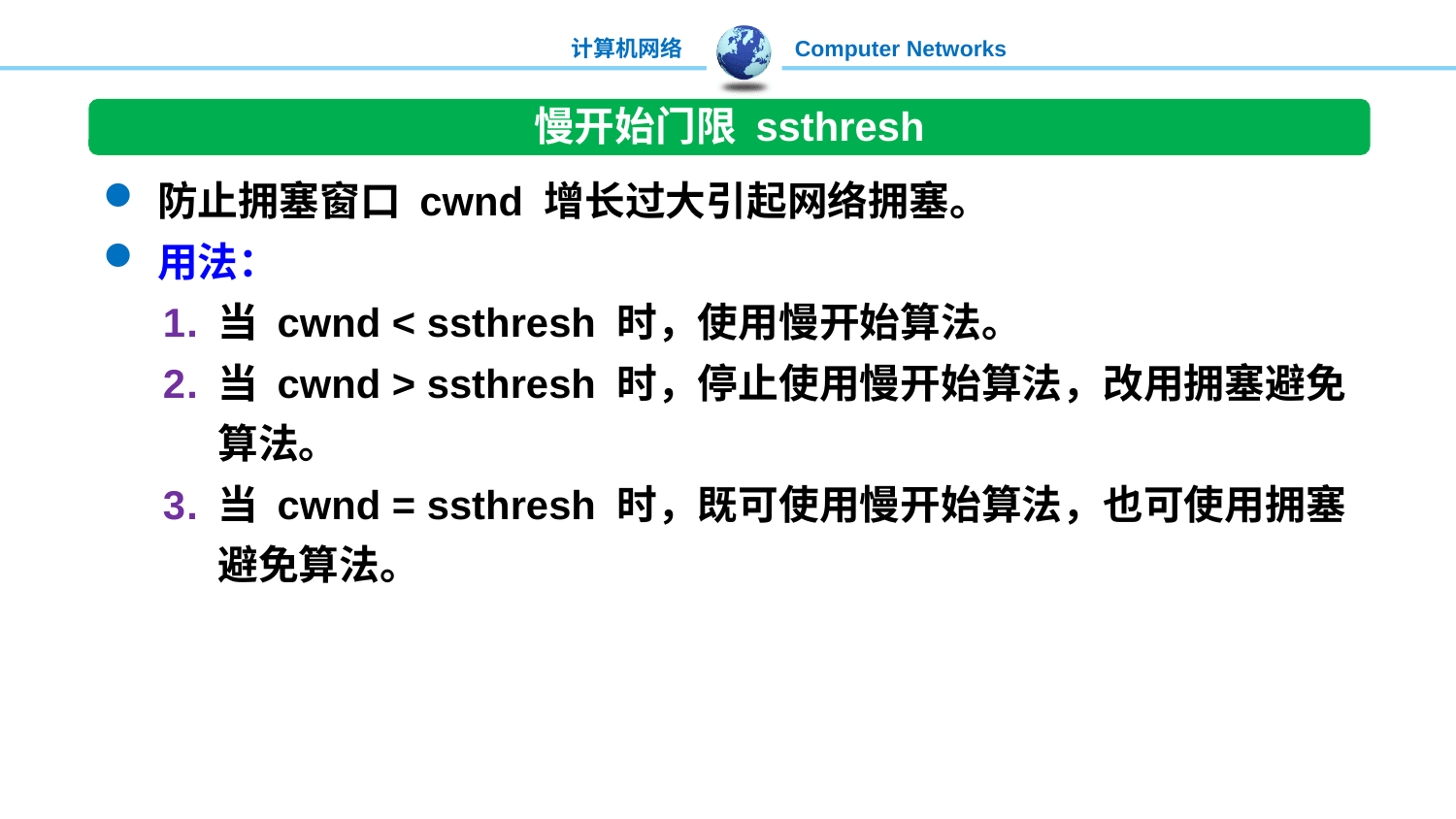

慢开始门限 ssthresh

防止拥塞窗口 cwnd 增长过大引起网络拥塞。
用法：
当 cwnd < ssthresh 时，使用慢开始算法。
当 cwnd > ssthresh 时，停止使用慢开始算法，改用拥塞避免算法。
当 cwnd = ssthresh 时，既可使用慢开始算法，也可使用拥塞避免算法。